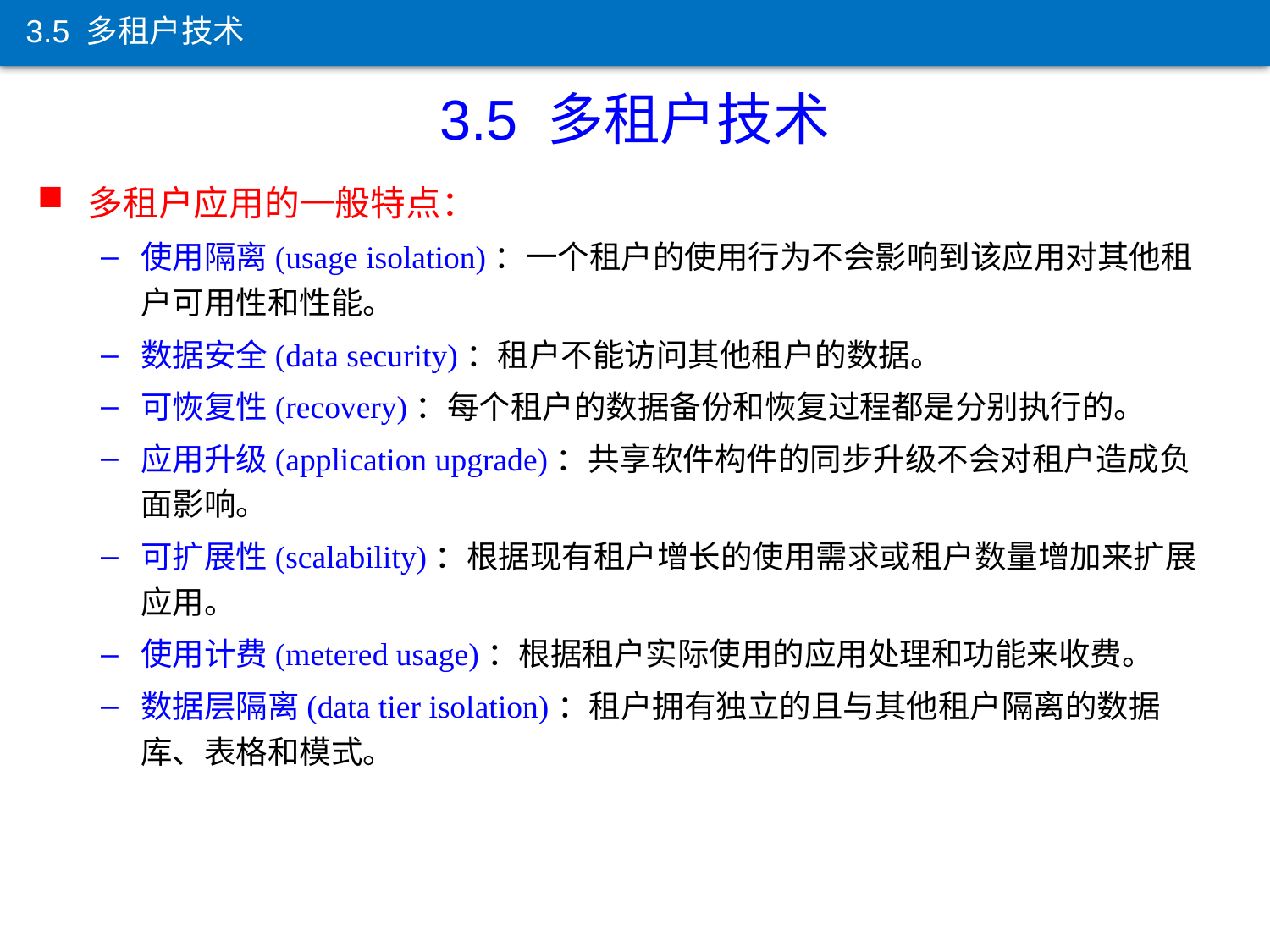

3.5 多租户技术
3.5 多租户技术
多租户应用的一般特点：
使用隔离(usage isolation)：一个租户的使用行为不会影响到该应用对其他租户可用性和性能。
数据安全(data security)：租户不能访问其他租户的数据。
可恢复性(recovery)：每个租户的数据备份和恢复过程都是分别执行的。
应用升级(application upgrade)：共享软件构件的同步升级不会对租户造成负面影响。
可扩展性(scalability)：根据现有租户增长的使用需求或租户数量增加来扩展应用。
使用计费(metered usage)：根据租户实际使用的应用处理和功能来收费。
数据层隔离(data tier isolation)：租户拥有独立的且与其他租户隔离的数据库、表格和模式。
50